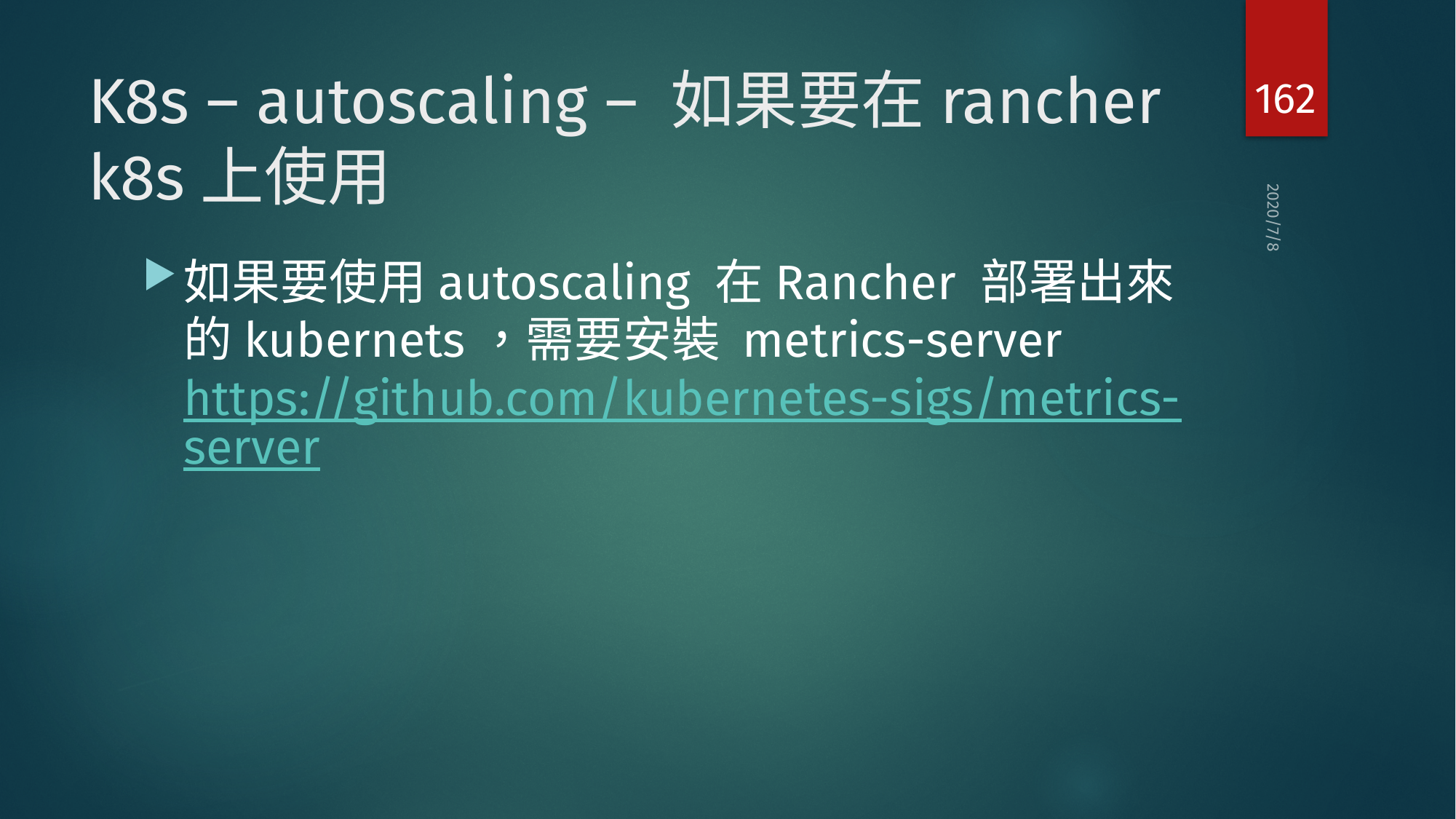

162
# K8s – autoscaling – 如果要在rancher k8s上使用
2020/7/8
如果要使用autoscaling 在Rancher 部署出來的kubernets，需要安裝 metrics-server https://github.com/kubernetes-sigs/metrics-server